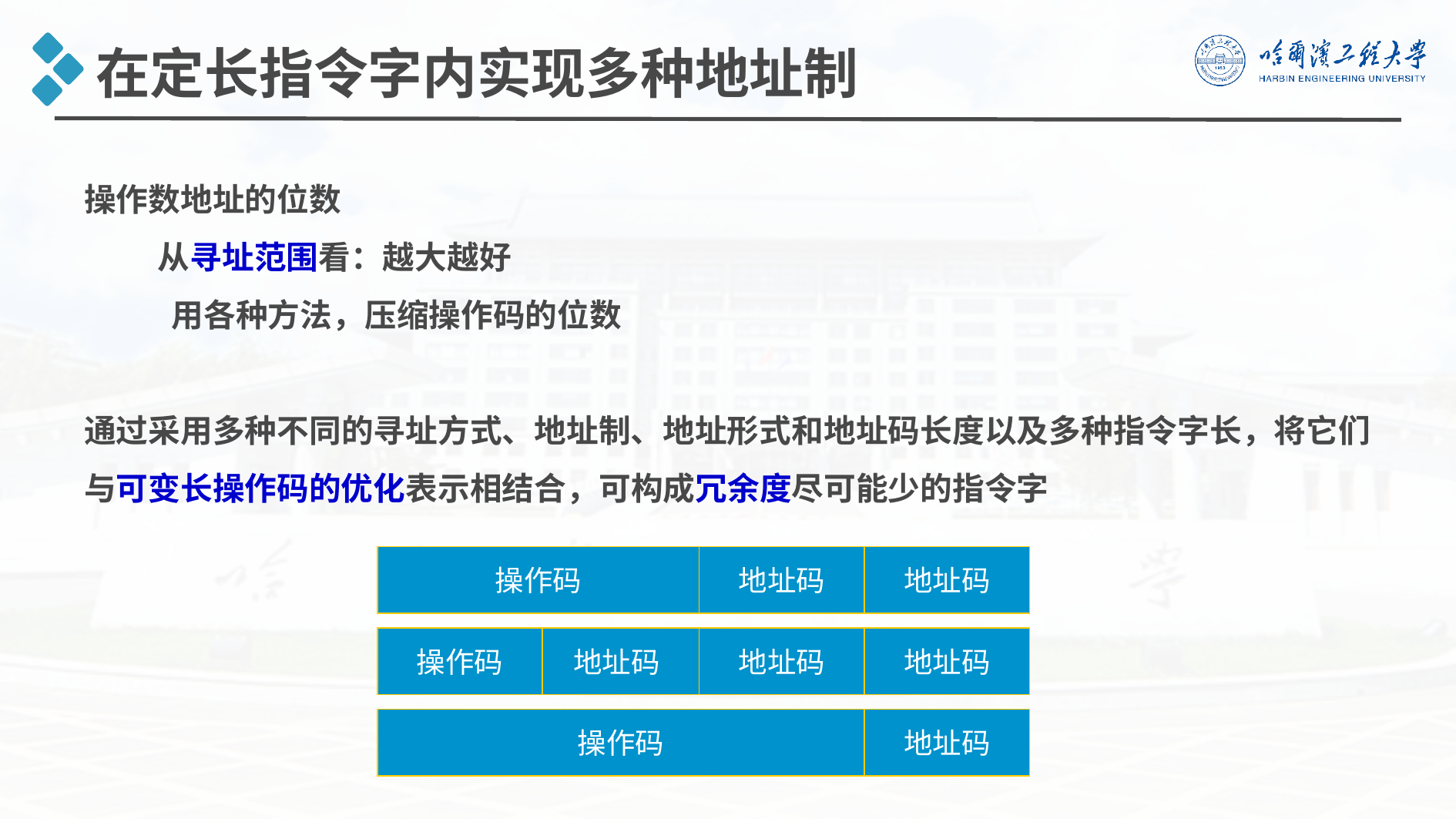

在定长指令字内实现多种地址制

操作数地址的位数
         从寻址范围看：越大越好
   用各种方法，压缩操作码的位数

通过采用多种不同的寻址方式、地址制、地址形式和地址码长度以及多种指令字长，将它们与可变长操作码的优化表示相结合，可构成冗余度尽可能少的指令字
操作码
地址码
地址码
操作码
地址码
地址码
地址码
操作码
地址码